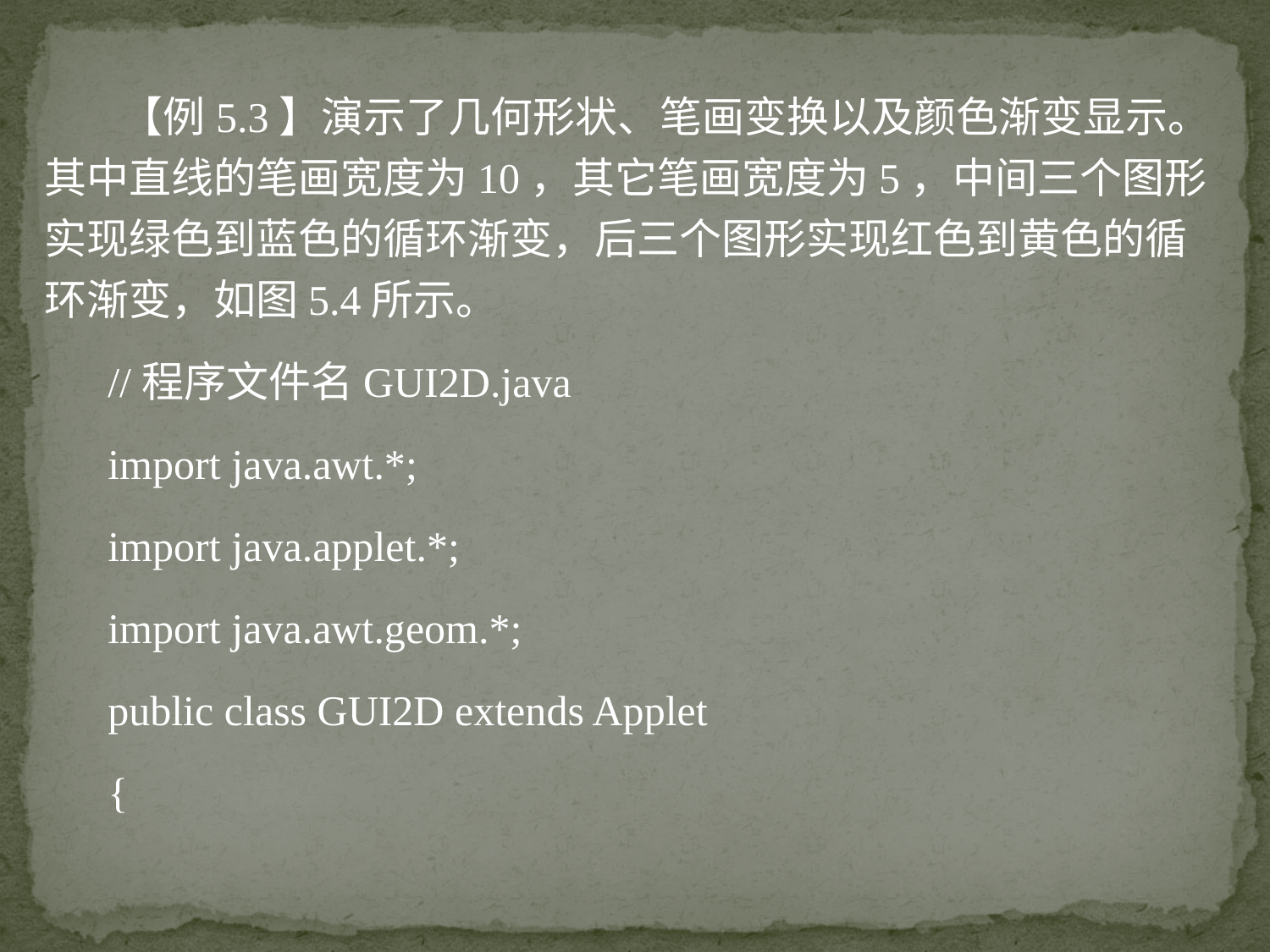

【例5.3】演示了几何形状、笔画变换以及颜色渐变显示。其中直线的笔画宽度为10，其它笔画宽度为5，中间三个图形实现绿色到蓝色的循环渐变，后三个图形实现红色到黄色的循环渐变，如图5.4所示。
//程序文件名GUI2D.java
import java.awt.*;
import java.applet.*;
import java.awt.geom.*;
public class GUI2D extends Applet
{